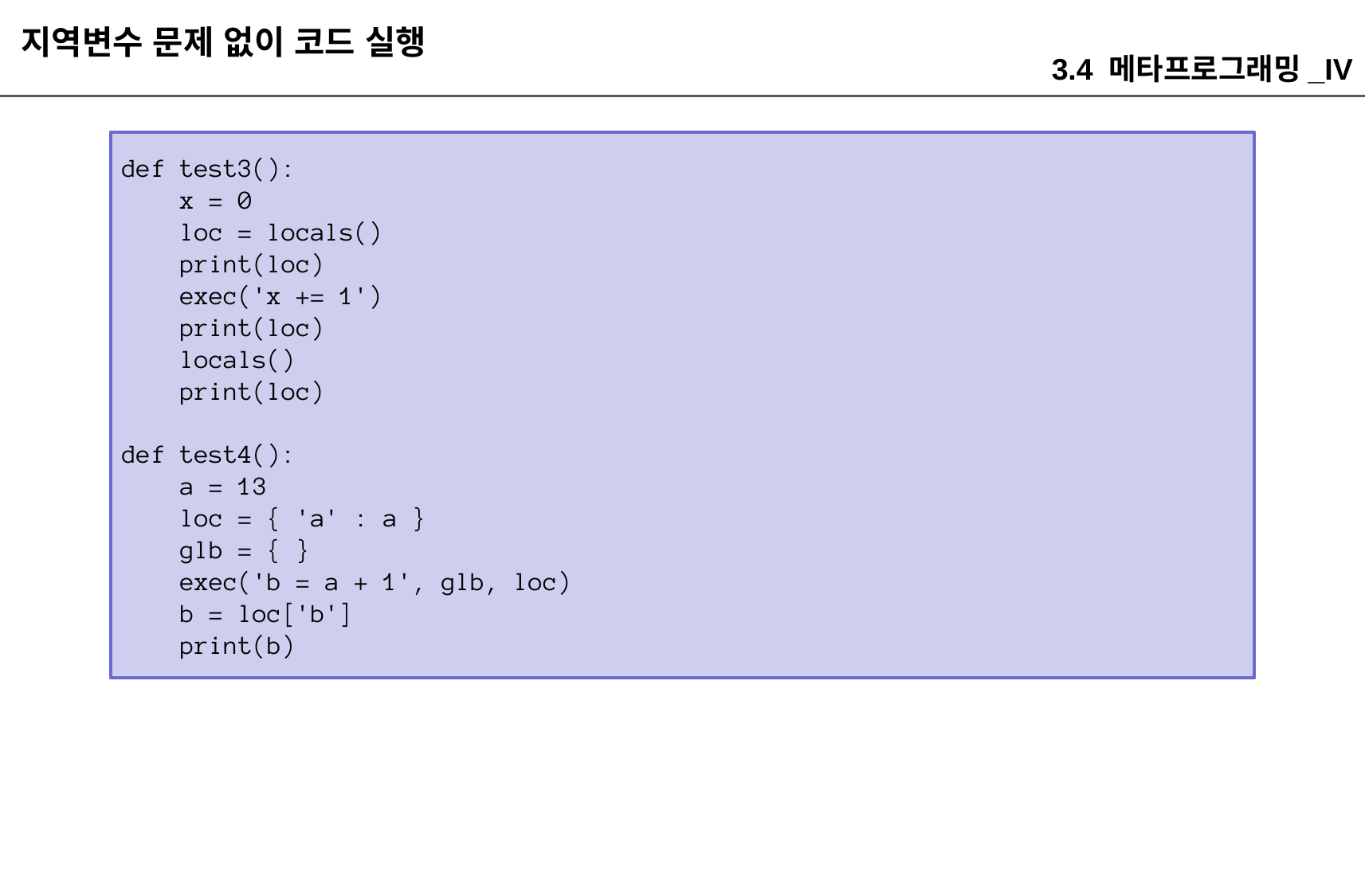

지역변수 문제 없이 코드 실행
3.4 메타프로그래밍_IV
def test3():
    x = 0
    loc = locals()
    print(loc)
    exec('x += 1')
    print(loc)
    locals()
    print(loc)

def test4():
    a = 13
    loc = { 'a' : a }
    glb = { }
    exec('b = a + 1', glb, loc)
    b = loc['b']
    print(b)